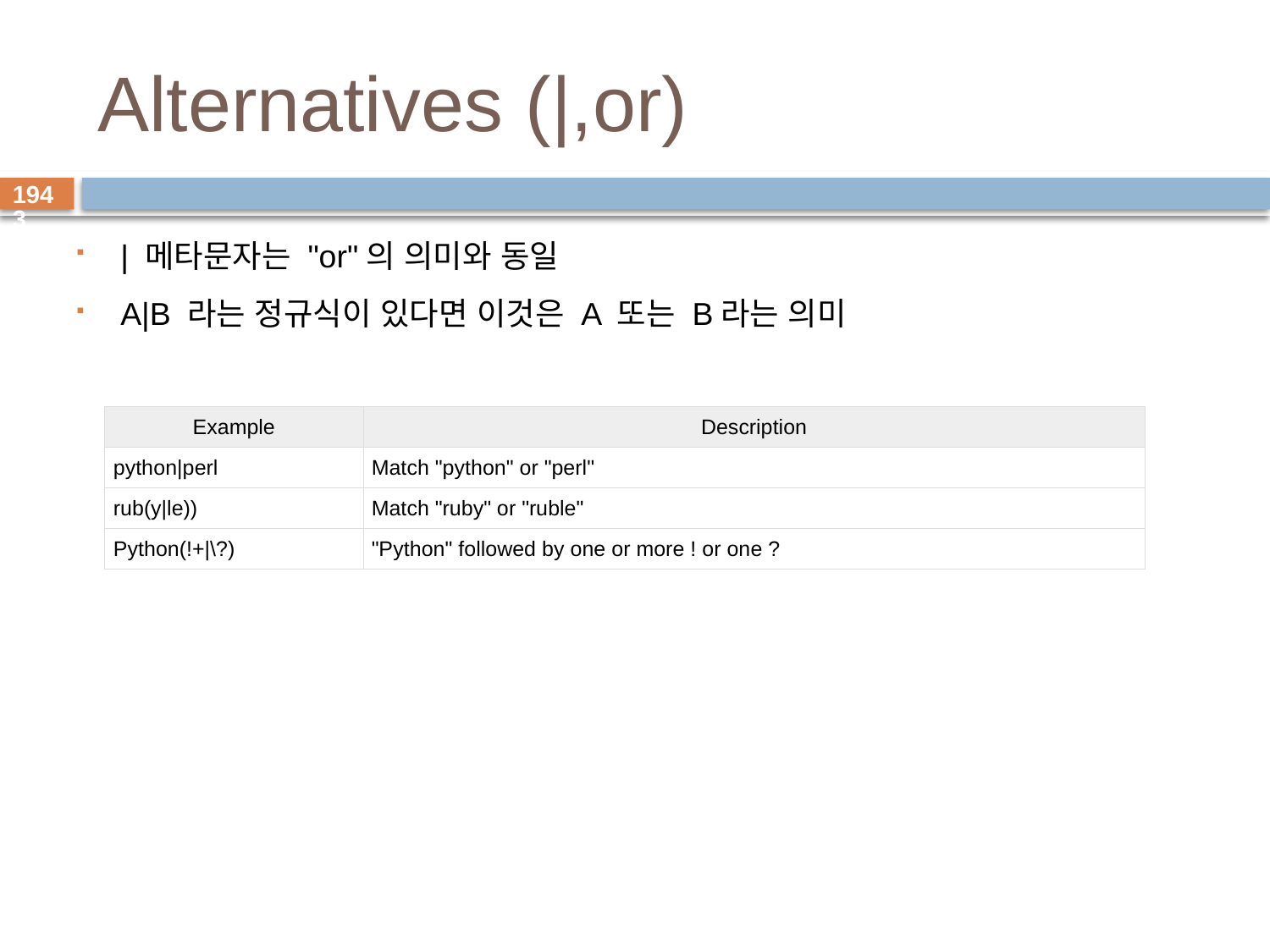

# Alternatives (|,or)
1943
| 메타문자는 "or"의 의미와 동일
A|B 라는 정규식이 있다면 이것은 A 또는 B라는 의미

| Example | Description |
| --- | --- |
| python|perl | Match "python" or "perl" |
| rub(y|le)) | Match "ruby" or "ruble" |
| Python(!+|\?) | "Python" followed by one or more ! or one ? |